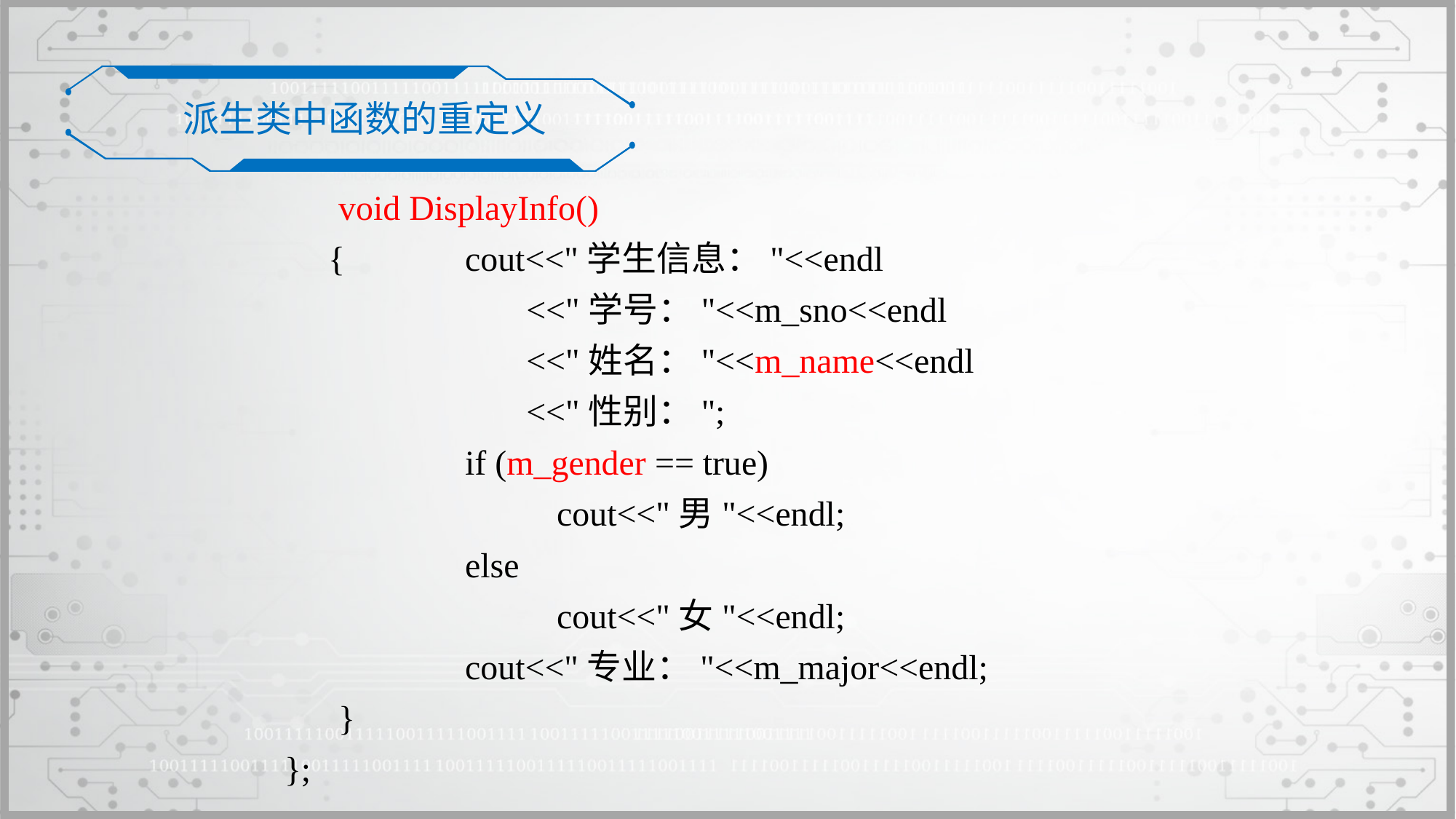

派生类中函数的重定义
	void DisplayInfo()
     {	  cout<<"学生信息："<<endl
		         <<"学号："<<m_sno<<endl
		         <<"姓名："<<m_name<<endl
		         <<"性别：";
		  if (m_gender == true)
			cout<<"男"<<endl;
		  else
			cout<<"女"<<endl;
		  cout<<"专业："<<m_major<<endl;
	}
};